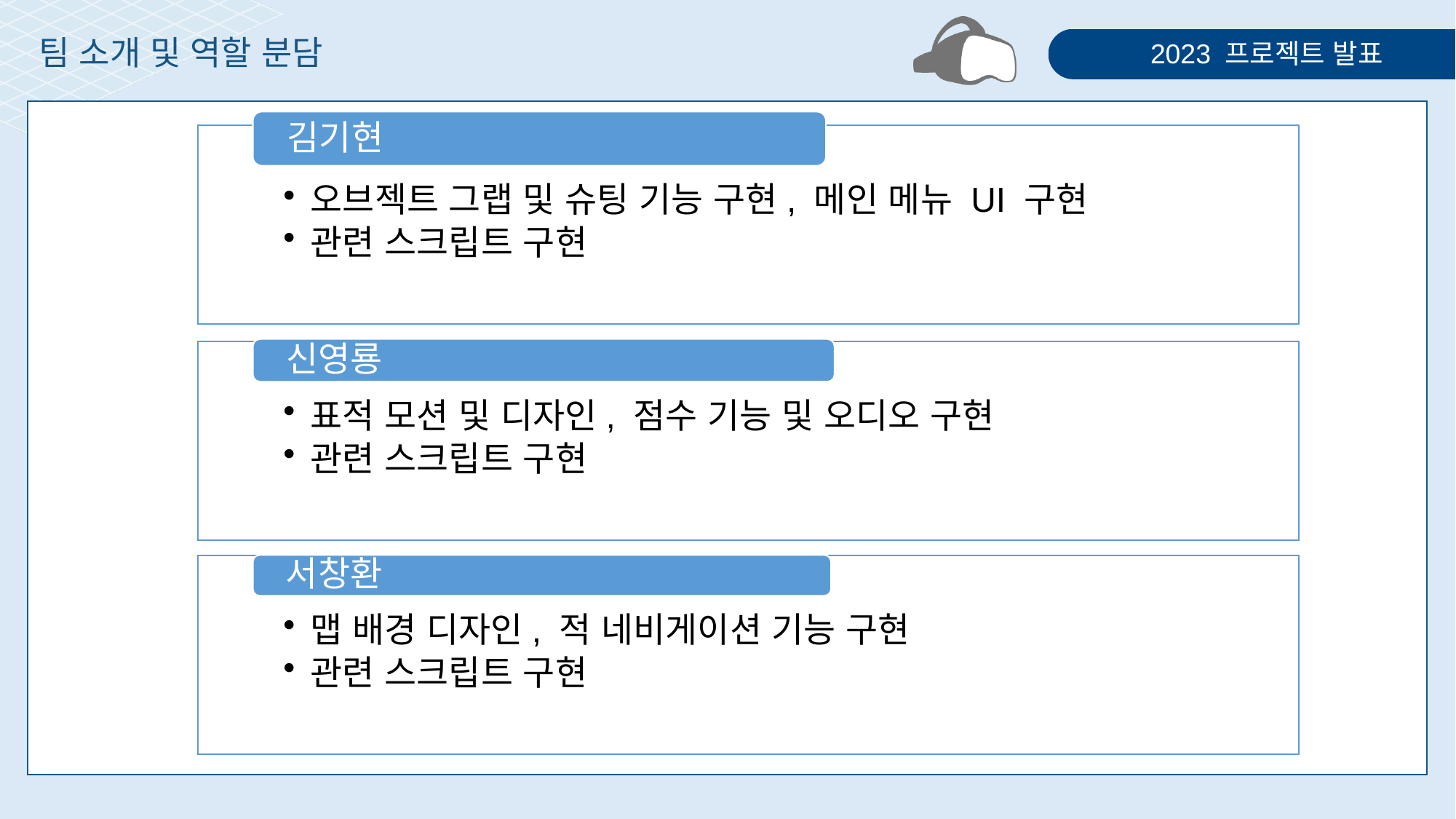

# 팀 소개 및 역할 분담
오브젝트 그랩 및 슈팅 기능 구현, 메인 메뉴 UI 구현
관련 스크립트 구현
김기현
표적 모션 및 디자인, 점수 기능 및 오디오 구현
관련 스크립트 구현
신영룡
맵 배경 디자인, 적 네비게이션 기능 구현
관련 스크립트 구현
서창환